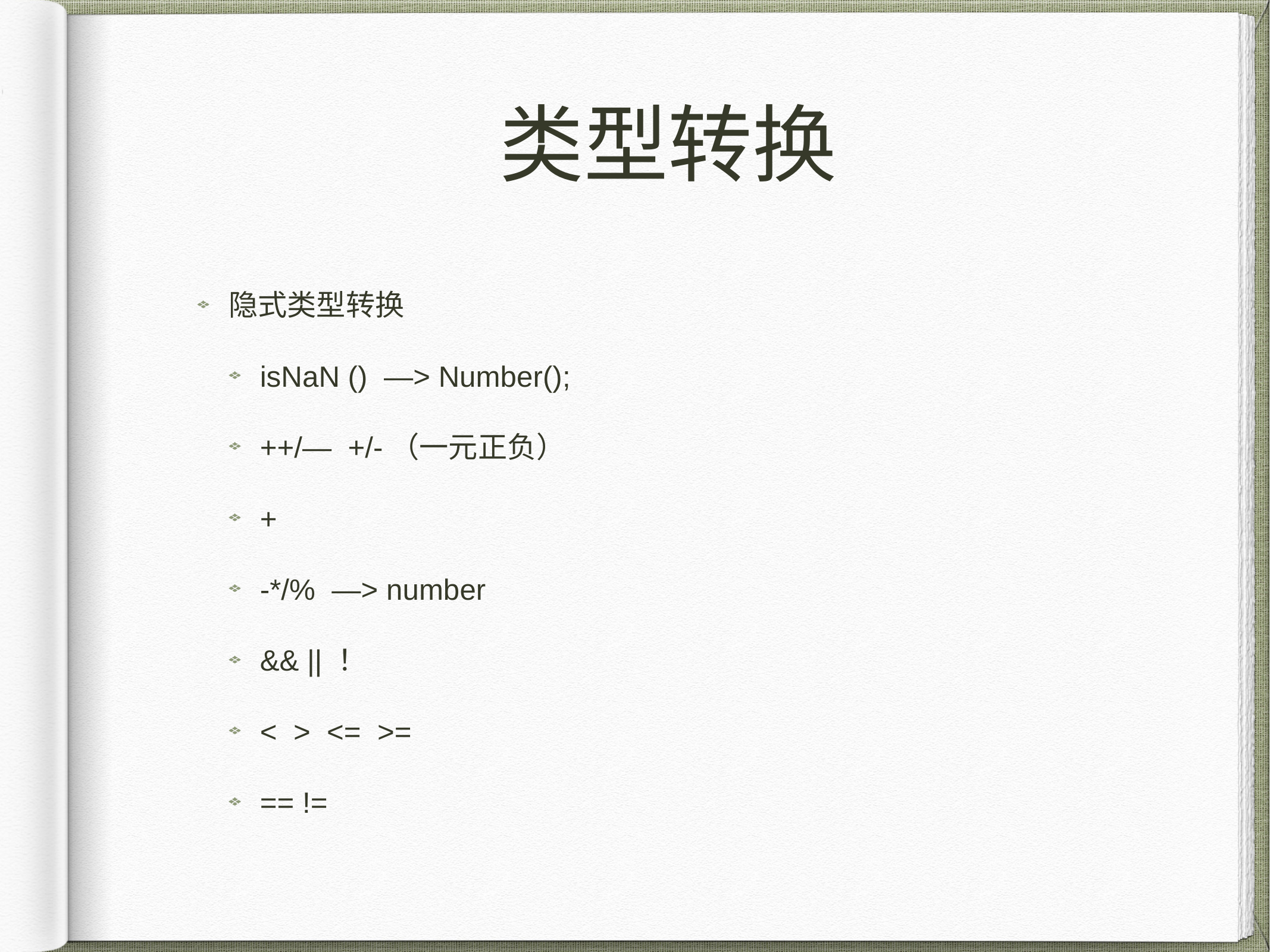

# 类型转换
隐式类型转换
isNaN ()  —> Number();
++/—  +/-（一元正负）
+
-*/%  —> number
&& || ！
<  >  <=  >=
== !=